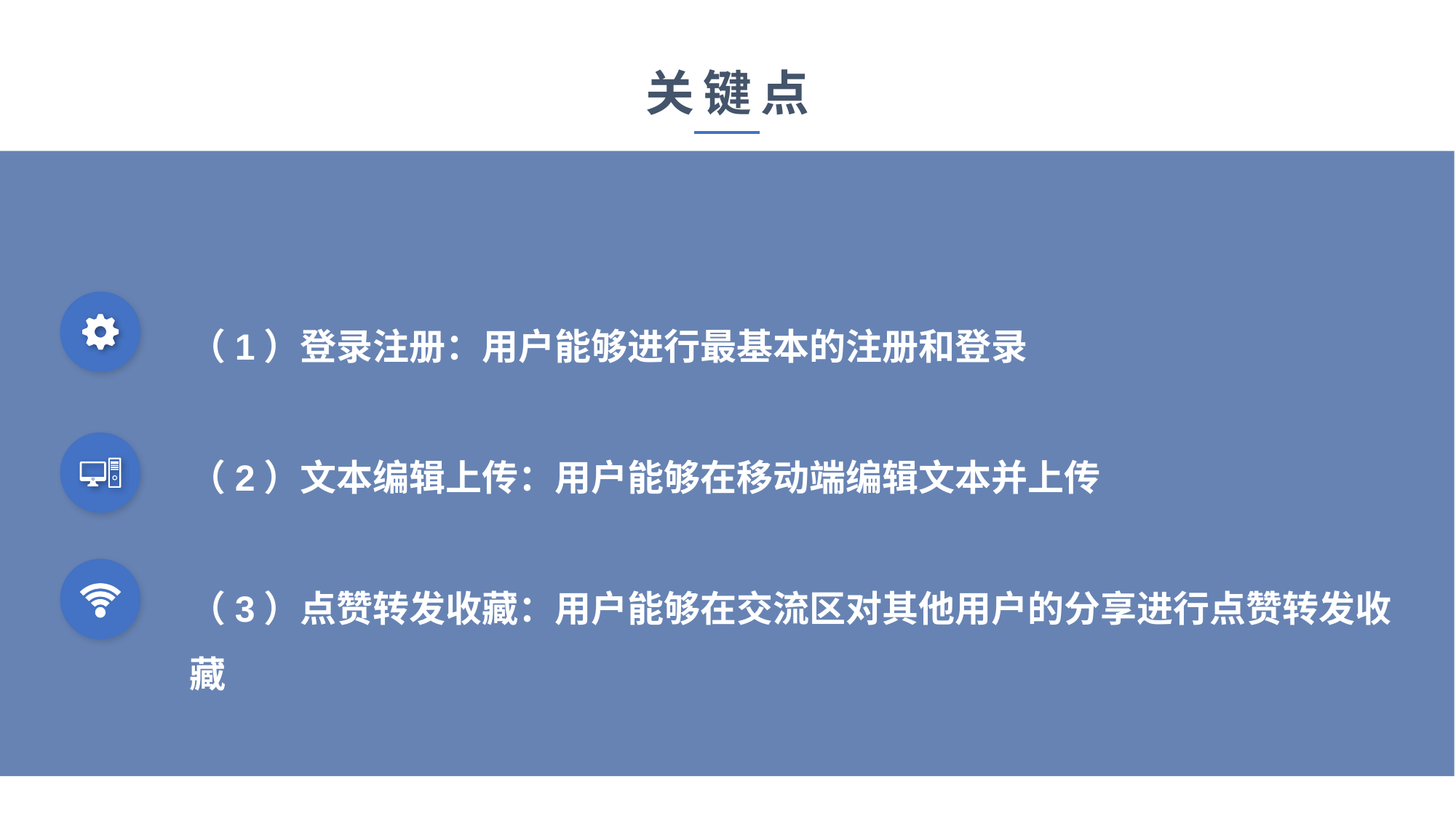

关键点

（1）登录注册：用户能够进行最基本的注册和登录

（2）文本编辑上传：用户能够在移动端编辑文本并上传

（3）点赞转发收藏：用户能够在交流区对其他用户的分享进行点赞转发收藏